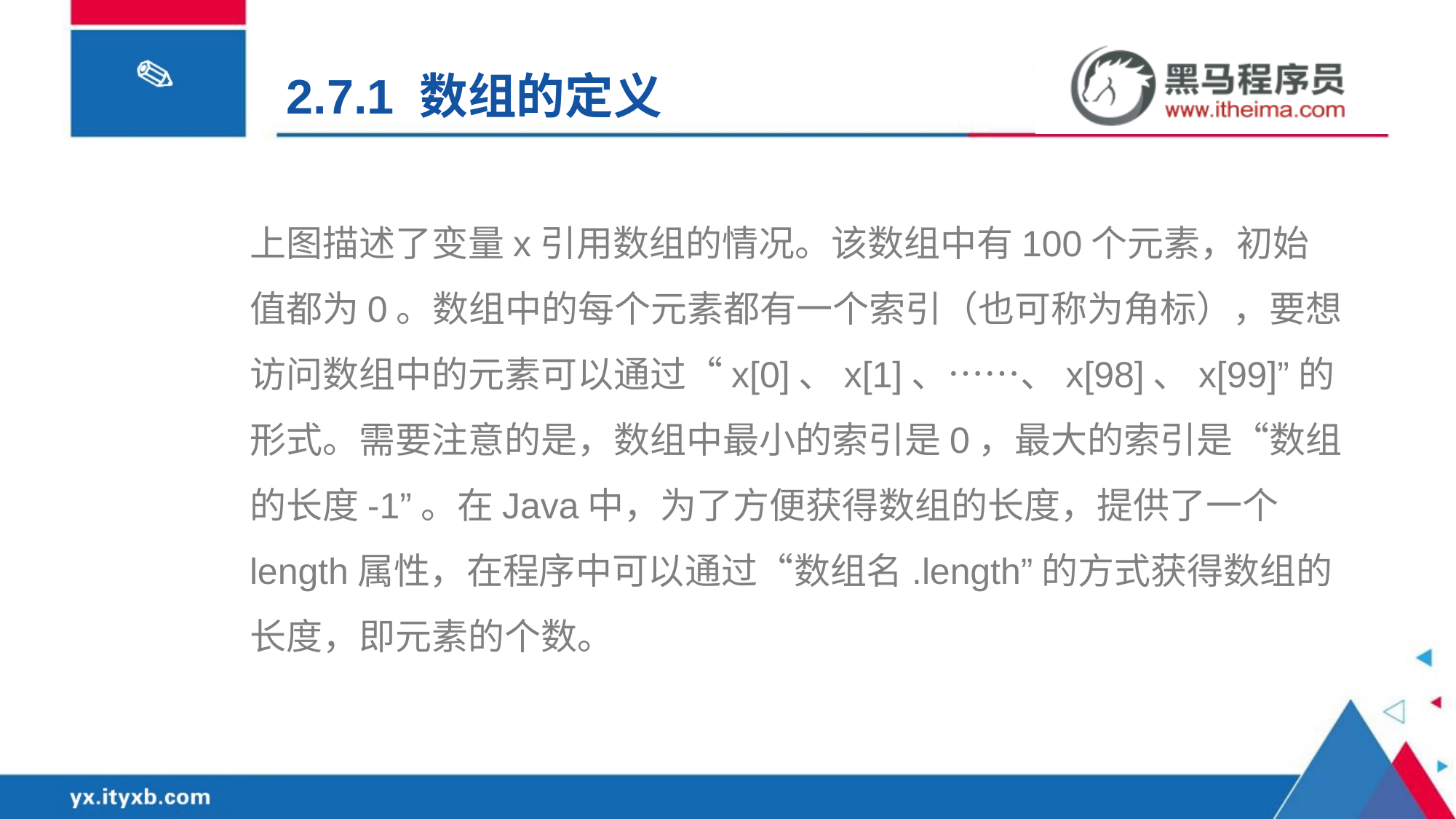

2.7.1 数组的定义

上图描述了变量x引用数组的情况。该数组中有100个元素，初始值都为0。数组中的每个元素都有一个索引（也可称为角标），要想访问数组中的元素可以通过“x[0]、x[1]、……、x[98]、x[99]”的形式。需要注意的是，数组中最小的索引是0，最大的索引是“数组的长度-1”。在Java中，为了方便获得数组的长度，提供了一个length属性，在程序中可以通过“数组名.length”的方式获得数组的长度，即元素的个数。